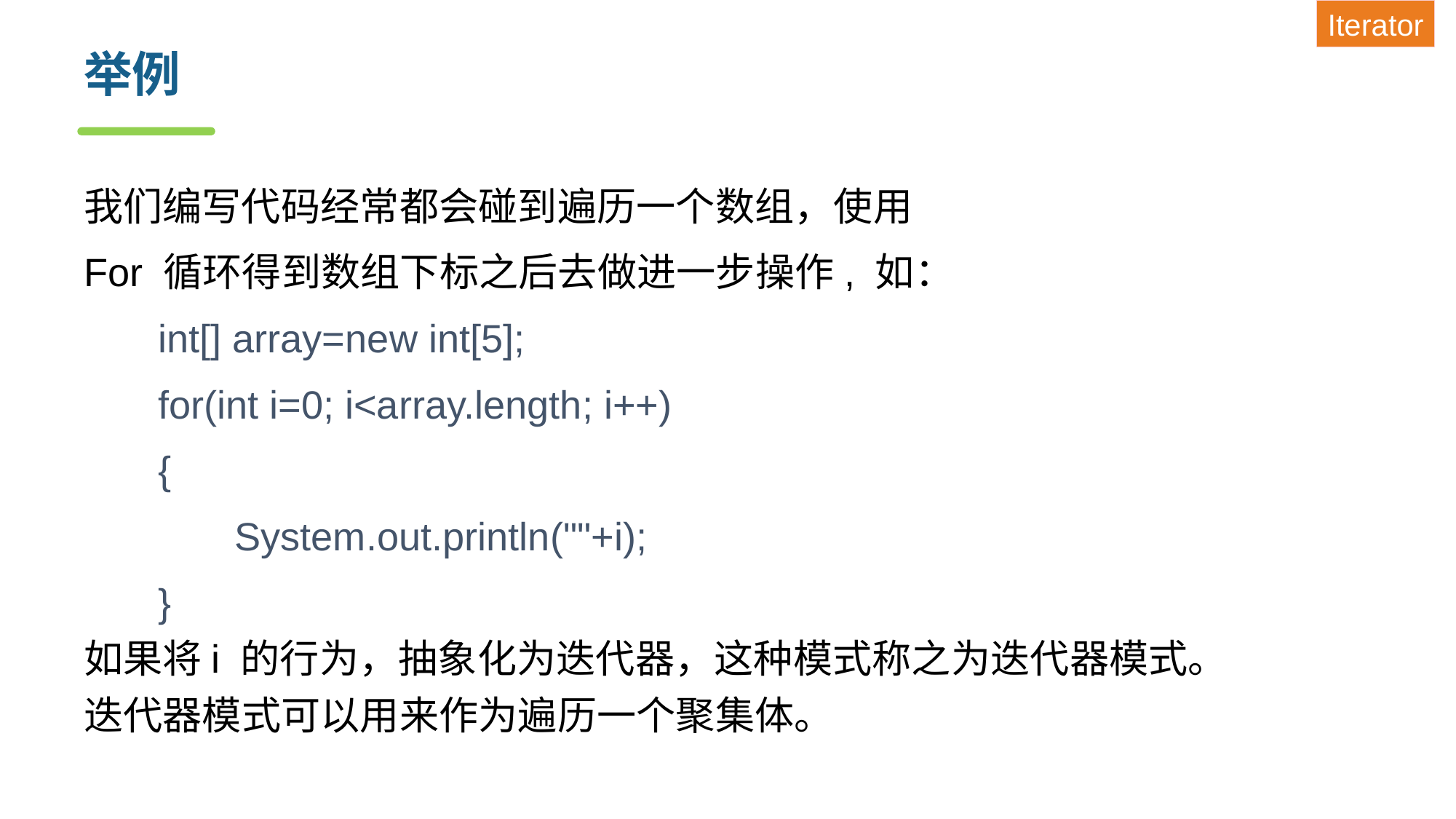

Iterator
# 举例
我们编写代码经常都会碰到遍历一个数组，使用
For 循环得到数组下标之后去做进一步操作, 如：
int[] array=new int[5];
for(int i=0; i<array.length; i++)
{
       System.out.println(""+i);
}
如果将i 的行为，抽象化为迭代器，这种模式称之为迭代器模式。
迭代器模式可以用来作为遍历一个聚集体。
187